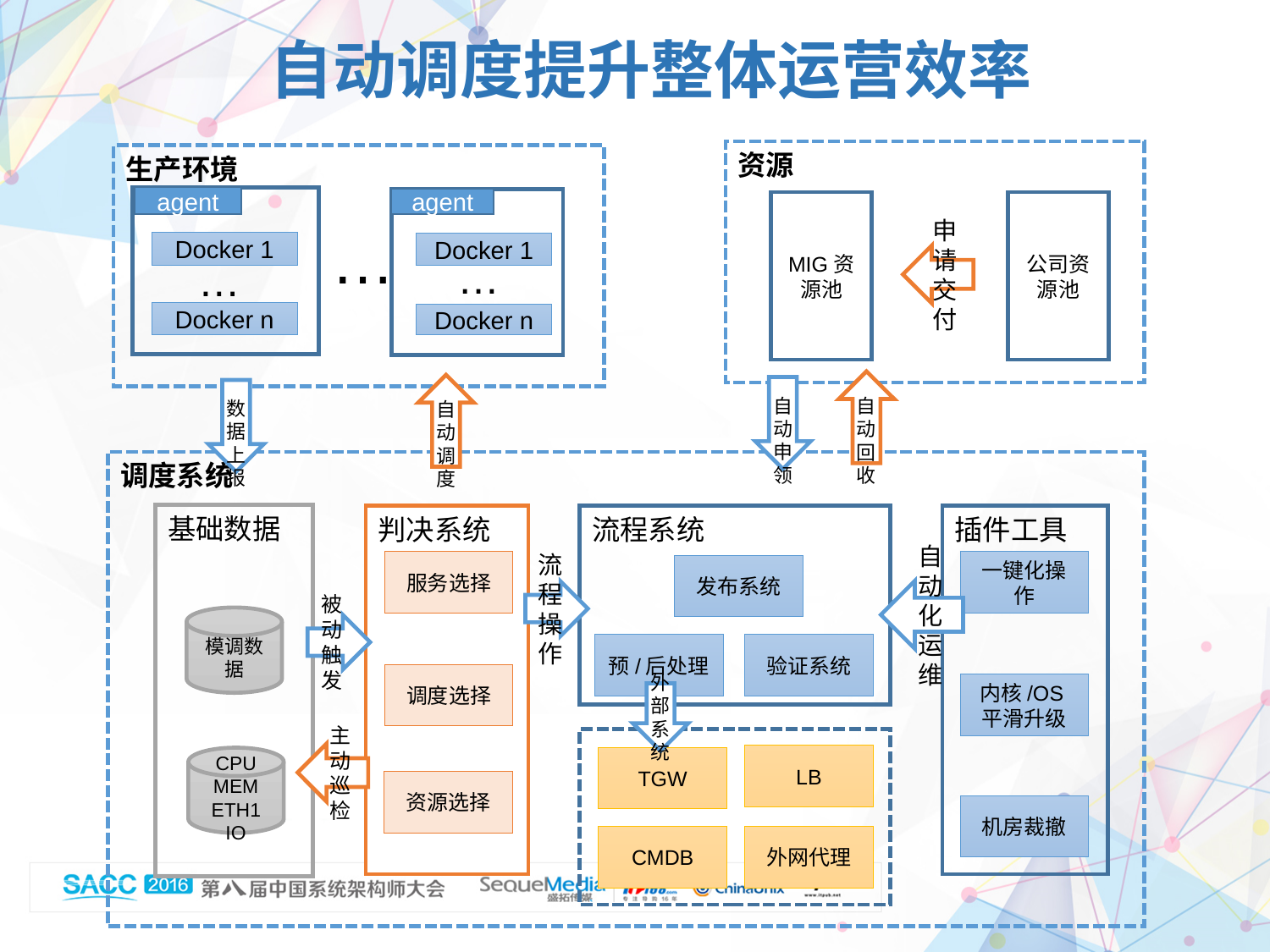

自动调度提升整体运营效率
资源
生产环境
agent

Docker 1
…
Docker n
agent

Docker 1
…
Docker n
…
MIG资源池
公司资源池
申请交付

自动
回收

自动
调度

自动
申领

数据上报
调度系统
基础数据
模调数据
CPU
MEM
ETH1
IO
判决系统
服务选择
资源选择
流程系统
插件工具
一键化操作
内核/OS平滑升级
机房裁撤
发布系统
自动化
运维
流程操作
被动
触发
预/后处理
验证系统
调度选择
外部
系统

主动巡检
LB
TGW
CMDB
外网代理